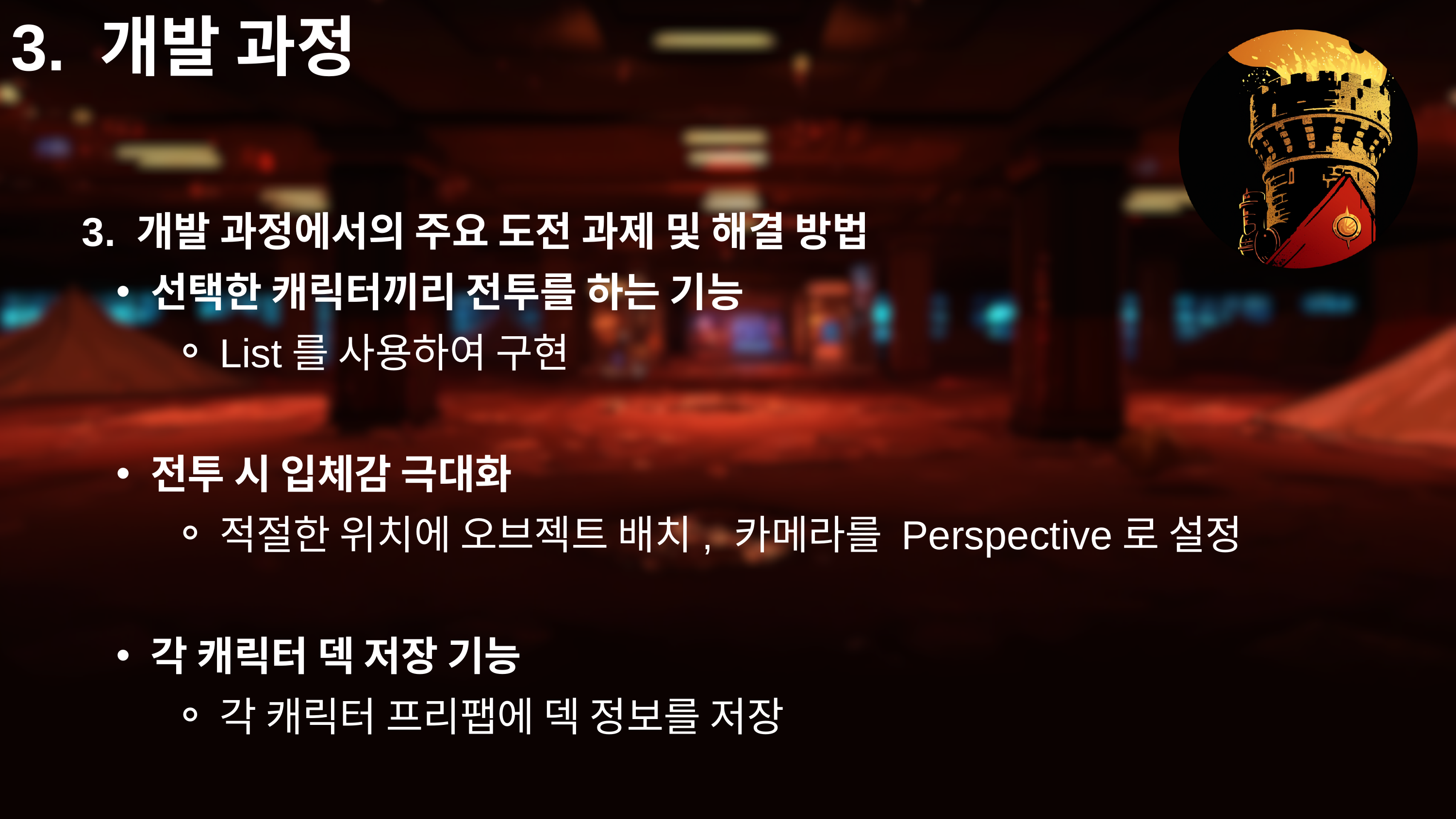

3. 개발 과정
3. 개발 과정에서의 주요 도전 과제 및 해결 방법
선택한 캐릭터끼리 전투를 하는 기능
List를 사용하여 구현

전투 시 입체감 극대화
적절한 위치에 오브젝트 배치, 카메라를 Perspective로 설정

각 캐릭터 덱 저장 기능
각 캐릭터 프리팹에 덱 정보를 저장